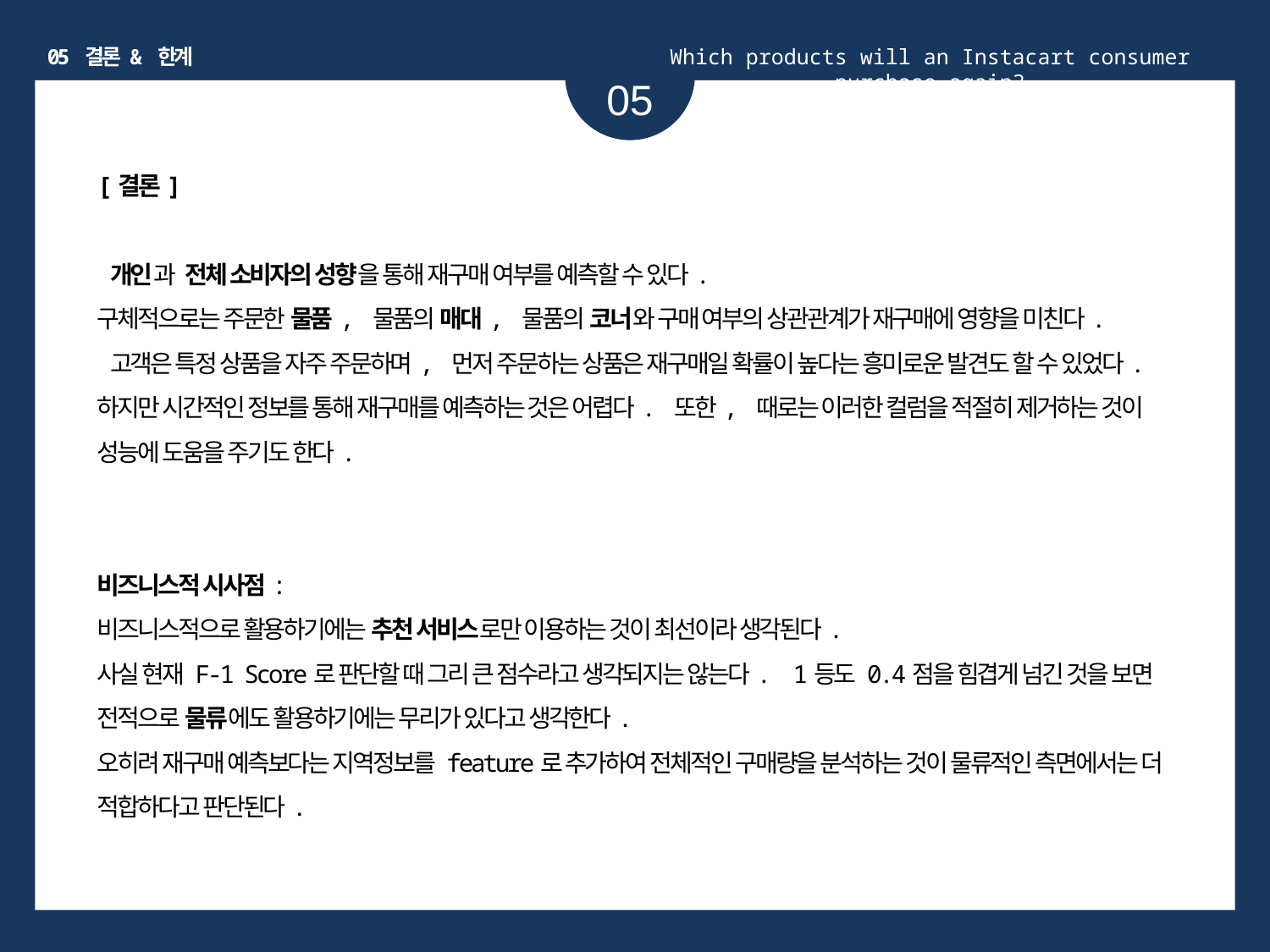

05 결론 & 한계
Which products will an Instacart consumer purchase again?
05

[결론]

 개인과  전체 소비자의 성향을 통해 재구매 여부를 예측할 수 있다.
구체적으로는 주문한 물품, 물품의 매대, 물품의 코너와 구매 여부의 상관관계가 재구매에 영향을 미친다.
 고객은 특정 상품을 자주 주문하며, 먼저 주문하는 상품은 재구매일 확률이 높다는 흥미로운 발견도 할 수 있었다. 하지만 시간적인 정보를 통해 재구매를 예측하는 것은 어렵다. 또한, 때로는 이러한 컬럼을 적절히 제거하는 것이 성능에 도움을 주기도 한다.

비즈니스적 시사점:
비즈니스적으로 활용하기에는 추천 서비스로만 이용하는 것이 최선이라 생각된다.
사실 현재 F-1 Score로 판단할 때 그리 큰 점수라고 생각되지는 않는다.  1등도 0.4점을 힘겹게 넘긴 것을 보면
전적으로 물류에도 활용하기에는 무리가 있다고 생각한다.
오히려 재구매 예측보다는 지역정보를 feature로 추가하여 전체적인 구매량을 분석하는 것이 물류적인 측면에서는 더 적합하다고 판단된다.